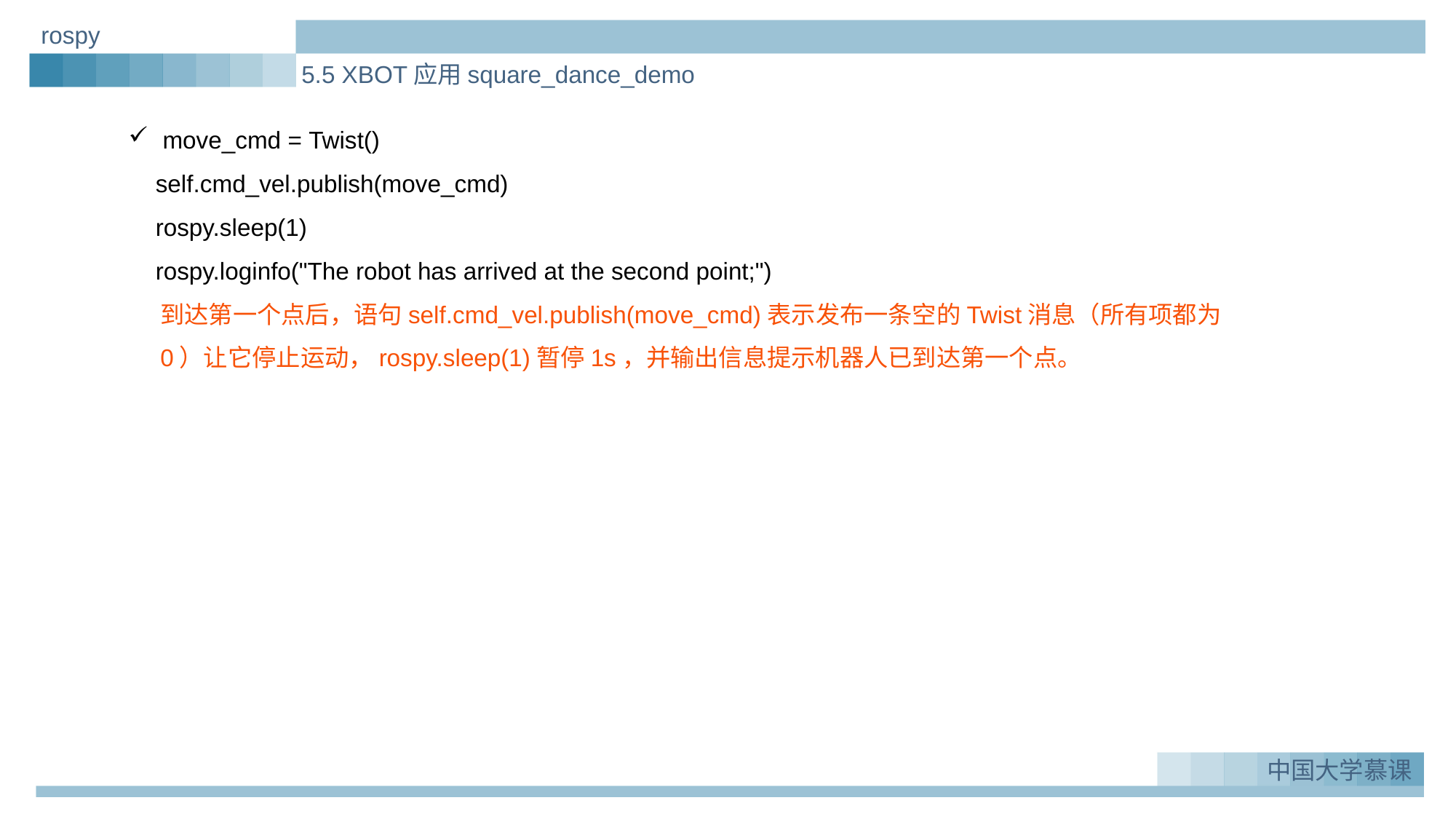

rospy
5.5 XBOT应用square_dance_demo

move_cmd = Twist()
    self.cmd_vel.publish(move_cmd)
    rospy.sleep(1)
    rospy.loginfo("The robot has arrived at the second point;")
到达第一个点后，语句self.cmd_vel.publish(move_cmd)表示发布一条空的Twist消息（所有项都为0）让它停止运动，rospy.sleep(1)暂停1s，并输出信息提示机器人已到达第一个点。

实例一：Greeting_demo
1.
中国大学慕课